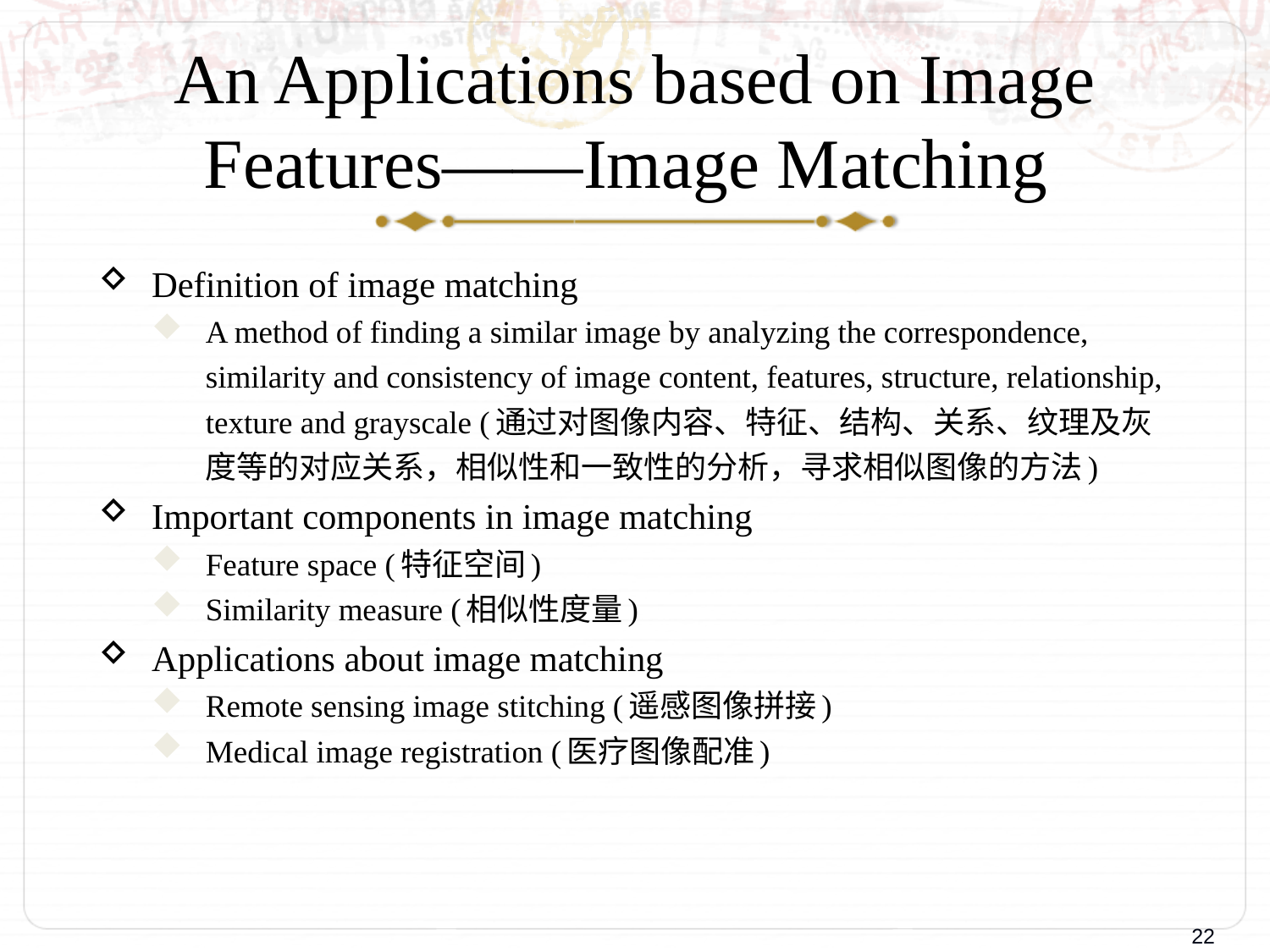

# An Applications based on Image Features——Image Matching
Definition of image matching
A method of finding a similar image by analyzing the correspondence, similarity and consistency of image content, features, structure, relationship, texture and grayscale (通过对图像内容、特征、结构、关系、纹理及灰度等的对应关系，相似性和一致性的分析，寻求相似图像的方法)
Important components in image matching
Feature space (特征空间)
Similarity measure (相似性度量)
Applications about image matching
Remote sensing image stitching (遥感图像拼接)
Medical image registration (医疗图像配准)

22